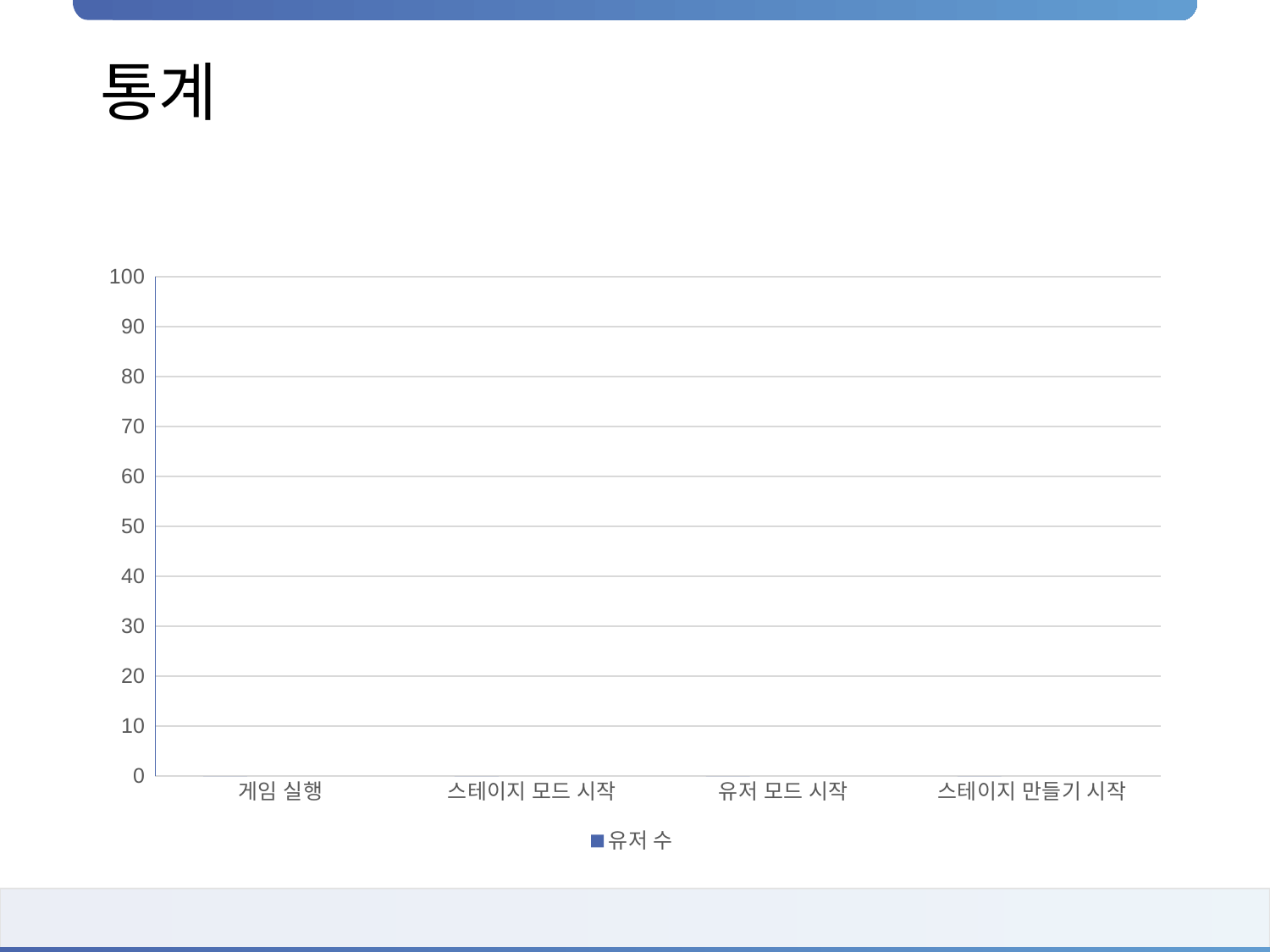

# 통계

### Chart

| Category | 유저 수  | 열1 | 열2 |
|---|---|---|---|
| 게임 실행 | 0.0 | None | None |
| 스테이지 모드 시작 | 0.0 | None | None |
| 유저 모드 시작 | 0.0 | None | None |
| 스테이지 만들기 시작  | 0.0 | None | None |